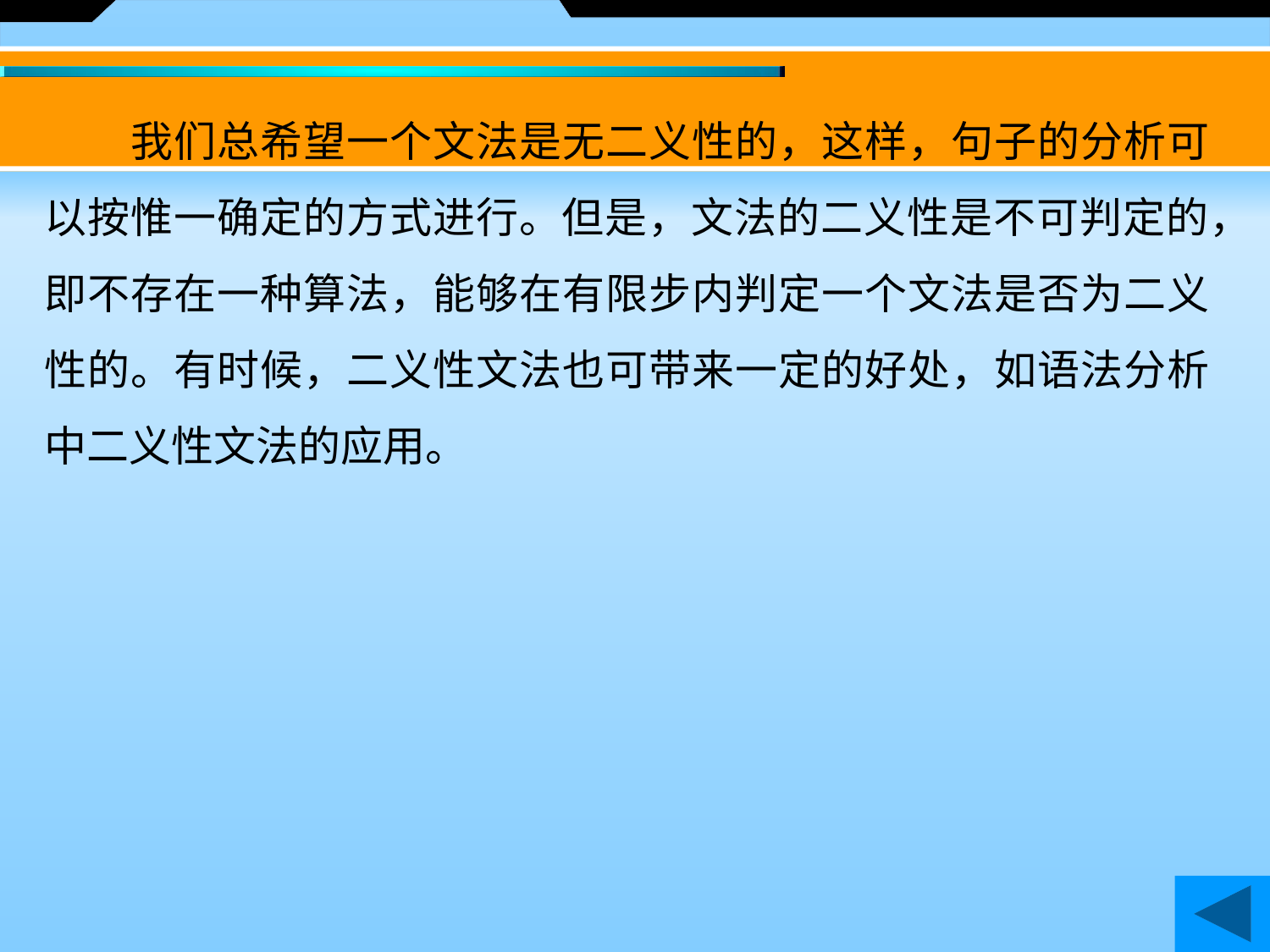

我们总希望一个文法是无二义性的，这样，句子的分析可以按惟一确定的方式进行。但是，文法的二义性是不可判定的，即不存在一种算法，能够在有限步内判定一个文法是否为二义性的。有时候，二义性文法也可带来一定的好处，如语法分析中二义性文法的应用。